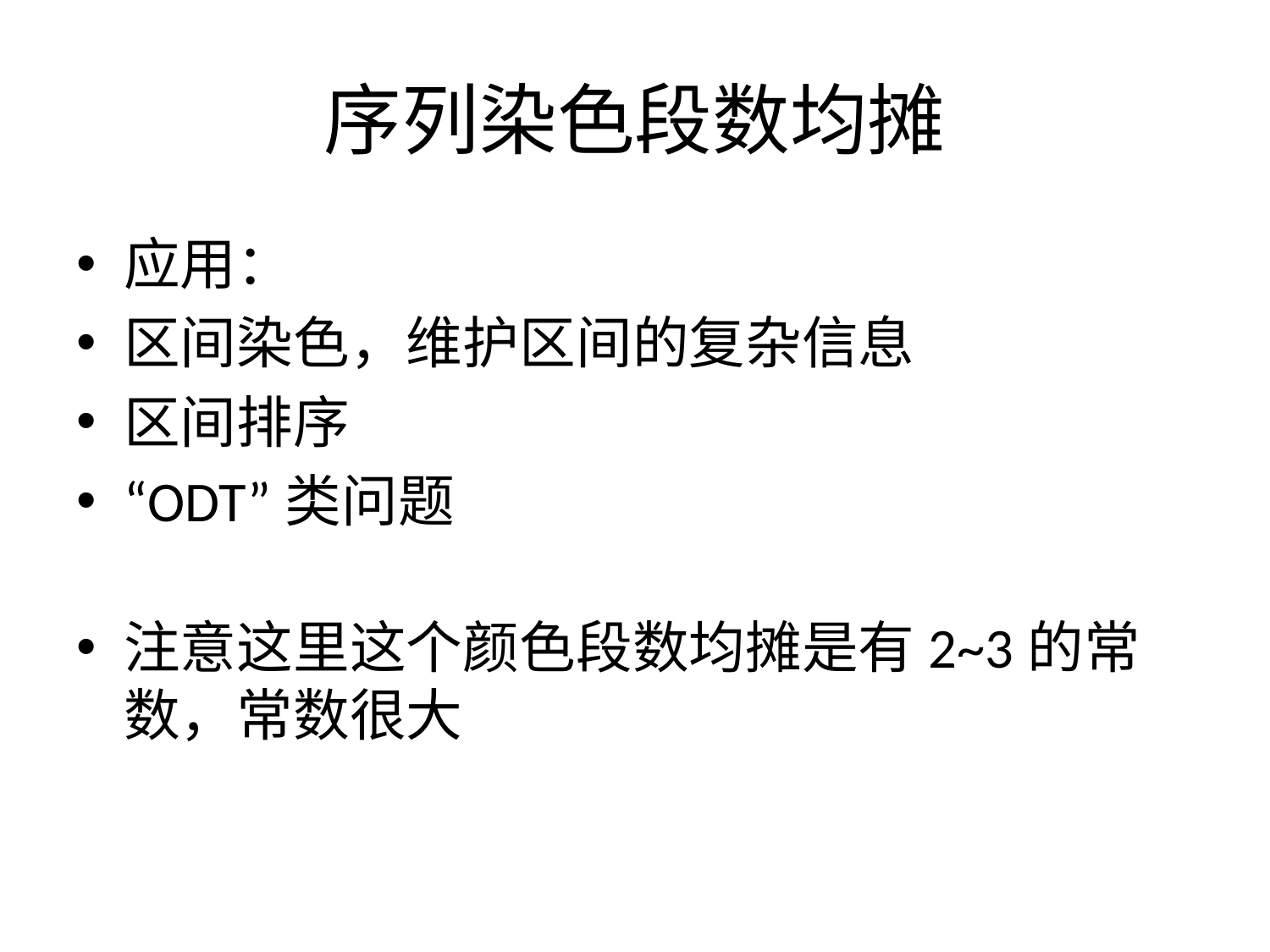

# 序列染色段数均摊
应用：
区间染色，维护区间的复杂信息
区间排序
“ODT”类问题
注意这里这个颜色段数均摊是有2~3的常数，常数很大